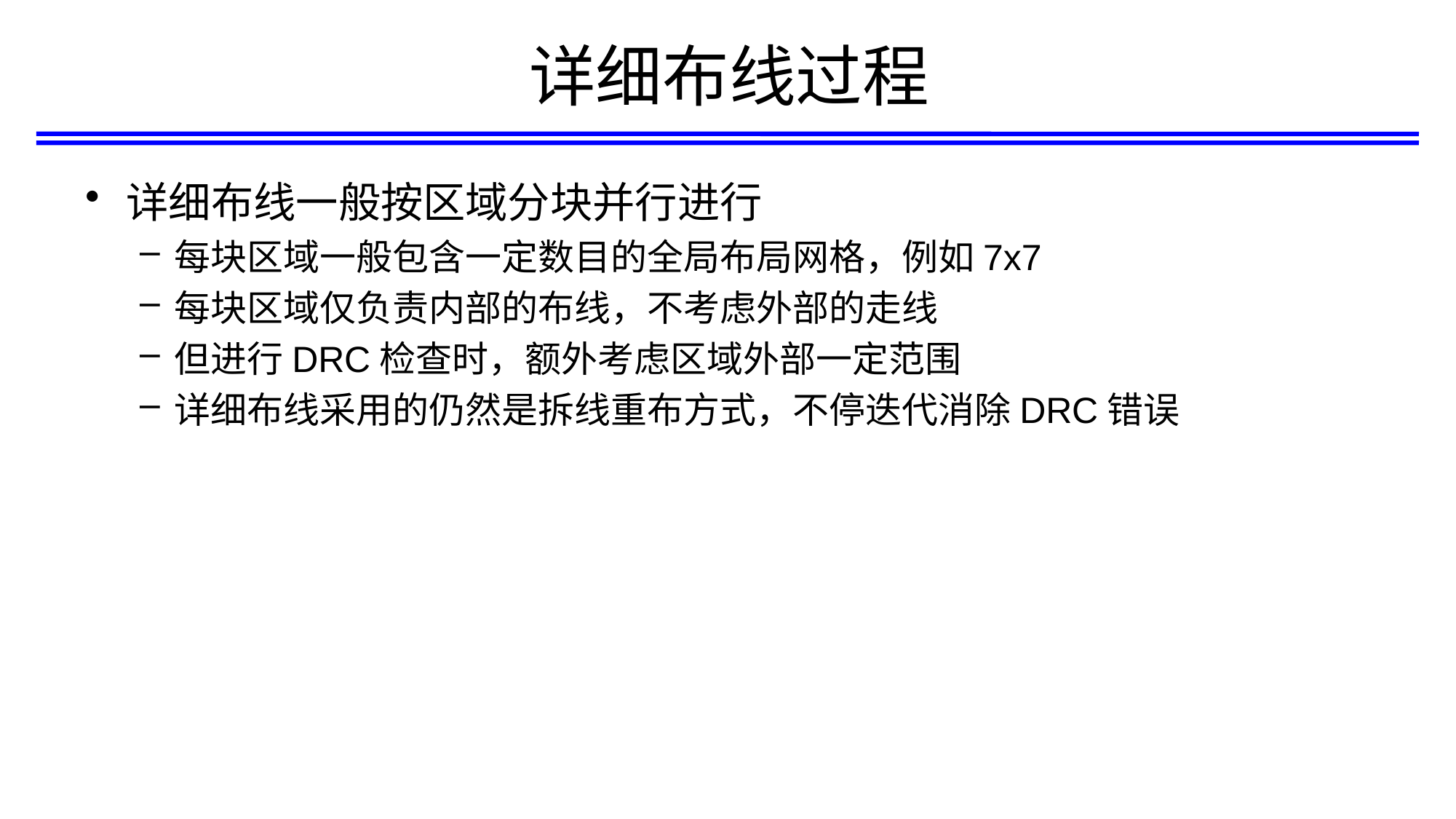

# 详细布线过程
详细布线一般按区域分块并行进行
每块区域一般包含一定数目的全局布局网格，例如7x7
每块区域仅负责内部的布线，不考虑外部的走线
但进行DRC检查时，额外考虑区域外部一定范围
详细布线采用的仍然是拆线重布方式，不停迭代消除DRC错误